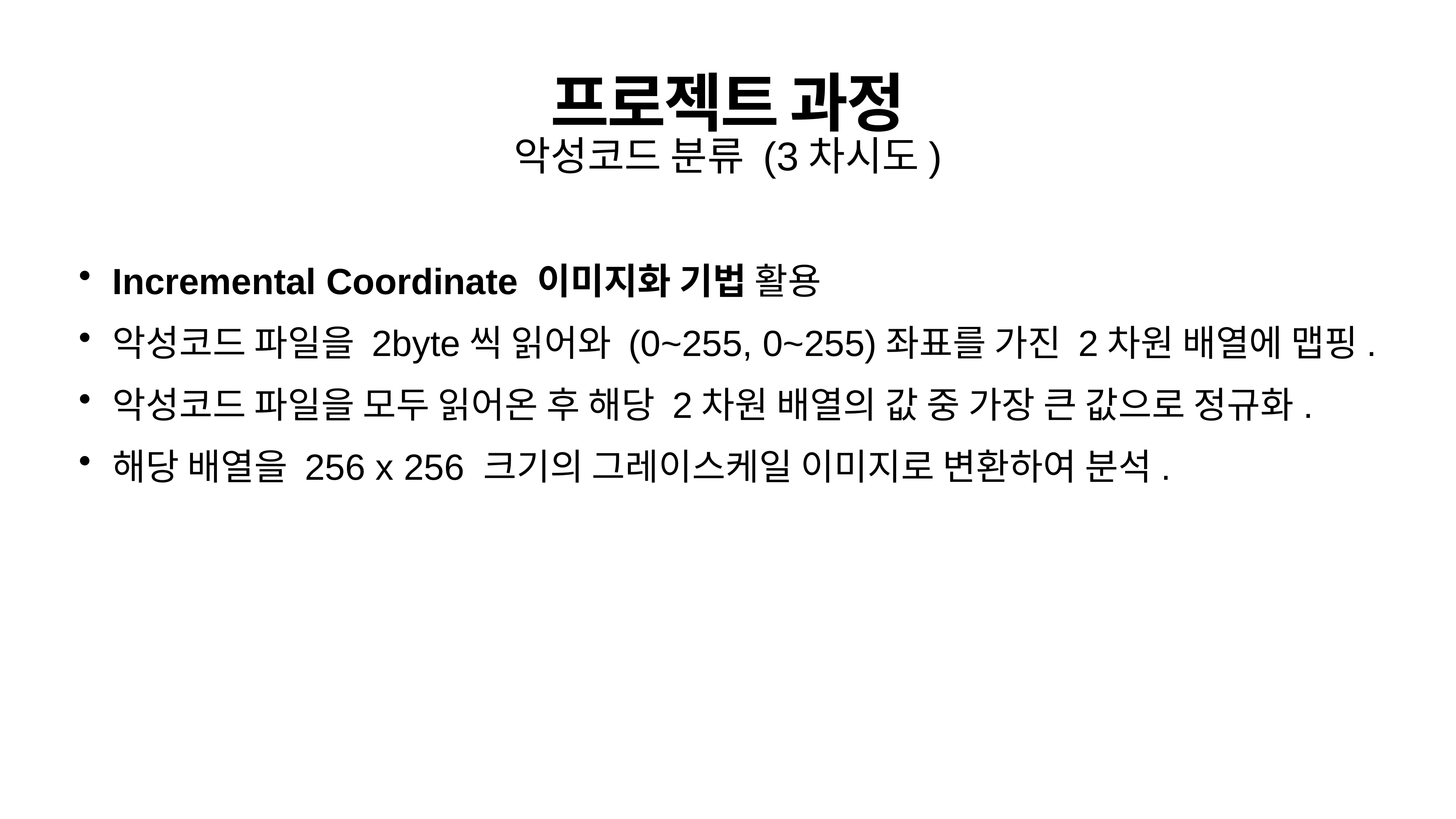

# 프로젝트 과정
악성코드 분류 (3차시도)
Incremental Coordinate 이미지화 기법 활용
악성코드 파일을 2byte씩 읽어와 (0~255, 0~255)좌표를 가진 2차원 배열에 맵핑.
악성코드 파일을 모두 읽어온 후 해당 2차원 배열의 값 중 가장 큰 값으로 정규화.
해당 배열을 256 x 256 크기의 그레이스케일 이미지로 변환하여 분석.